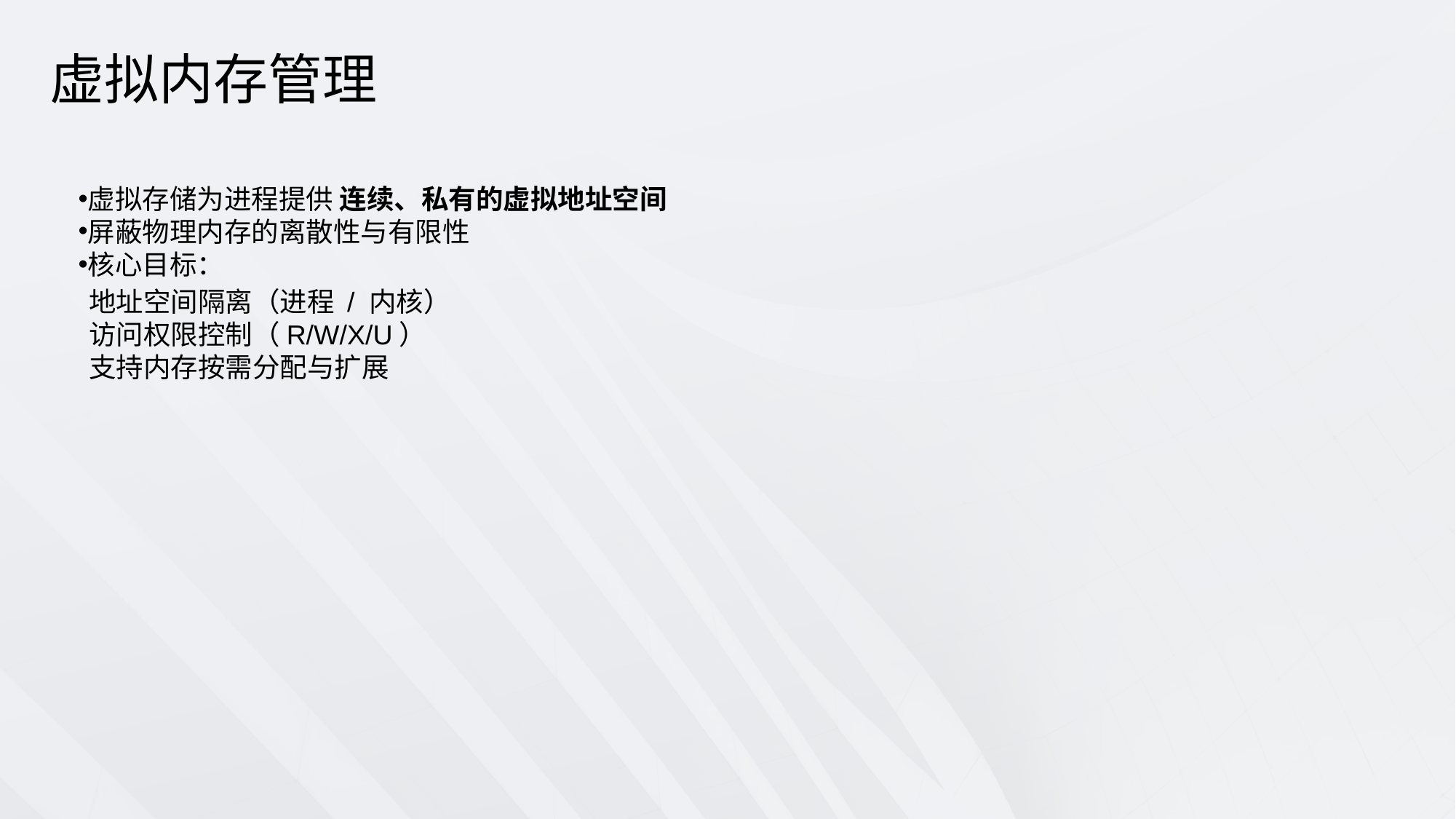

虚拟内存管理
虚拟存储为进程提供 连续、私有的虚拟地址空间
屏蔽物理内存的离散性与有限性
核心目标：
地址空间隔离（进程 / 内核）
访问权限控制（R/W/X/U）
支持内存按需分配与扩展